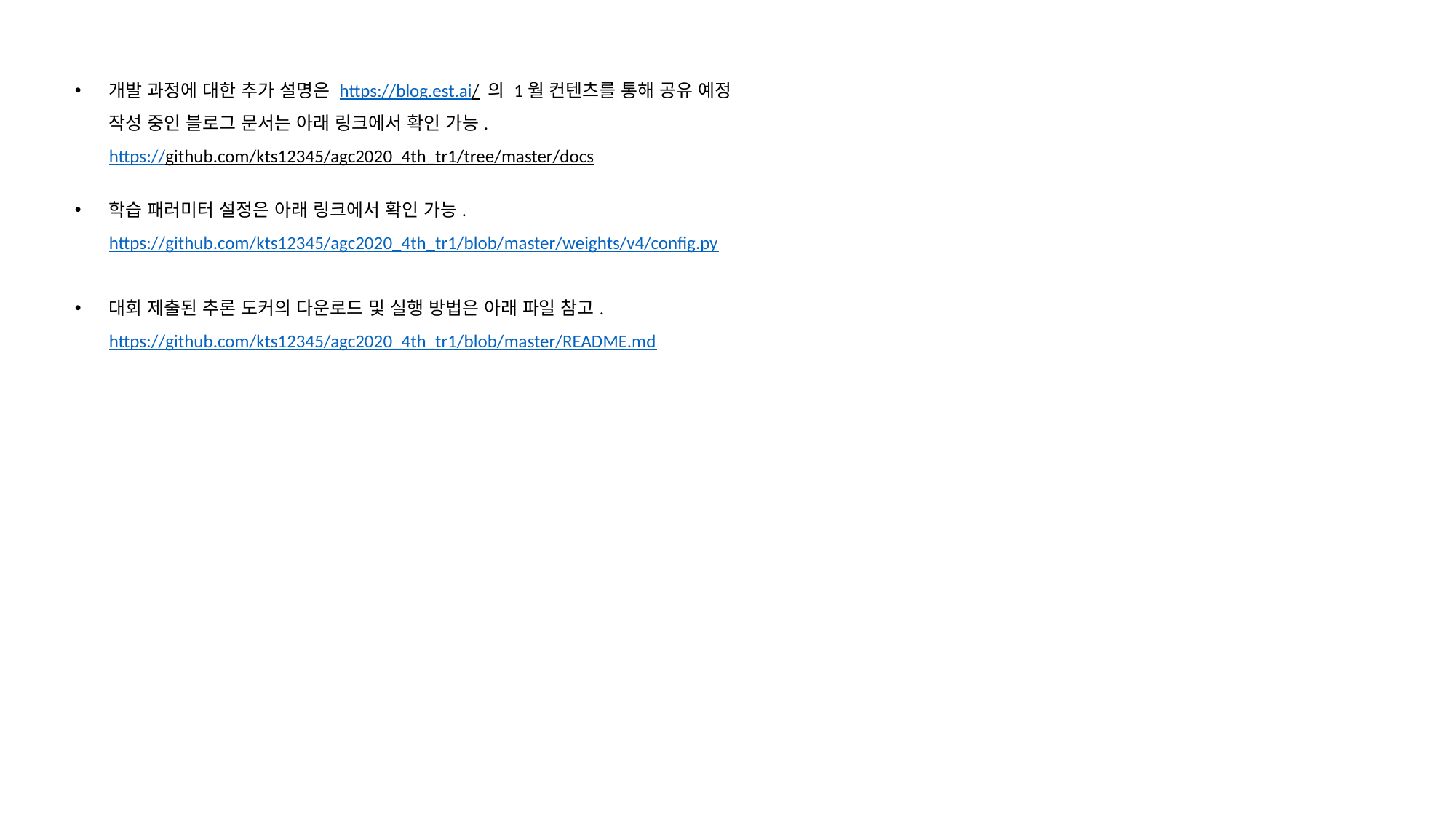

개발 과정에 대한 추가 설명은 https://blog.est.ai/ 의 1월 컨텐츠를 통해 공유 예정
작성 중인 블로그 문서는 아래 링크에서 확인 가능.
https://github.com/kts12345/agc2020_4th_tr1/tree/master/docs
학습 패러미터 설정은 아래 링크에서 확인 가능.
https://github.com/kts12345/agc2020_4th_tr1/blob/master/weights/v4/config.py

대회 제출된 추론 도커의 다운로드 및 실행 방법은 아래 파일 참고.
https://github.com/kts12345/agc2020_4th_tr1/blob/master/README.md